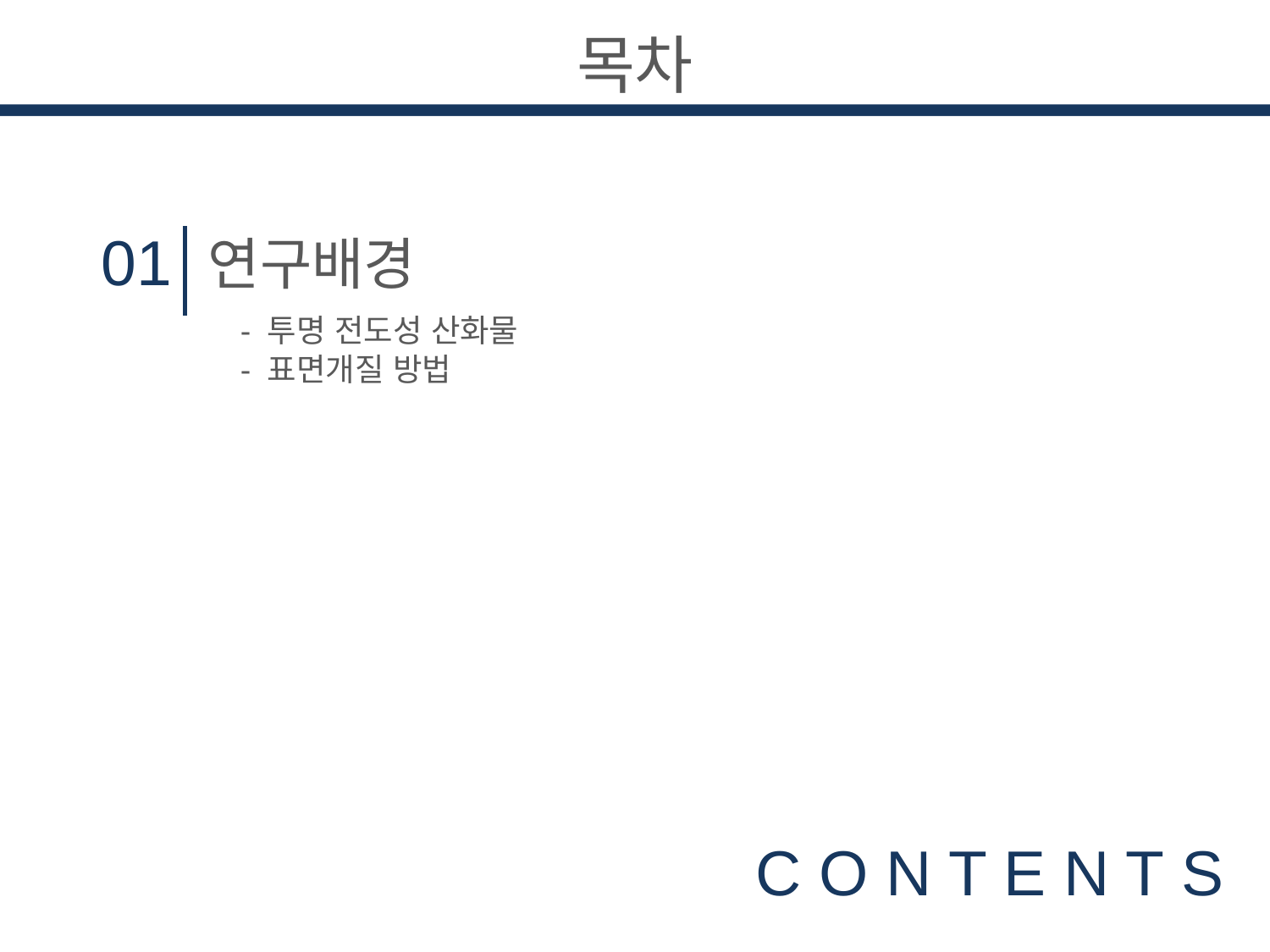

목차

01
연구배경
- 투명 전도성 산화물
- 표면개질 방법
C O N T E N T S